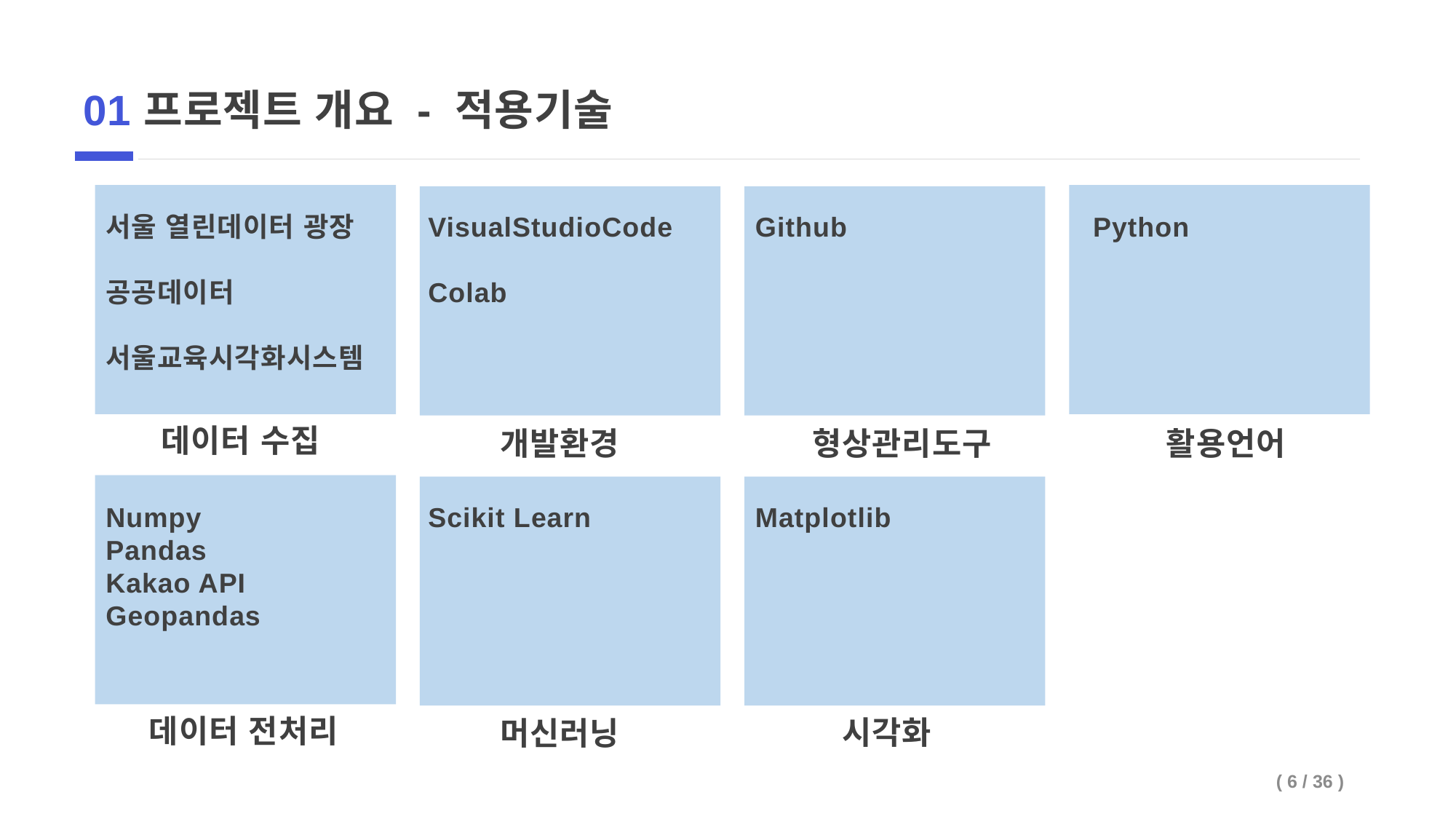

01
프로젝트 개요 - 적용기술

서울 열린데이터 광장

공공데이터

서울교육시각화시스템
VisualStudioCode

Colab
Github
Python
데이터 수집
개발환경
형상관리도구
활용언어

Numpy
Pandas
Kakao API
Geopandas
Scikit Learn
Matplotlib
데이터 전처리
시각화
머신러닝
( 6 / 36 )